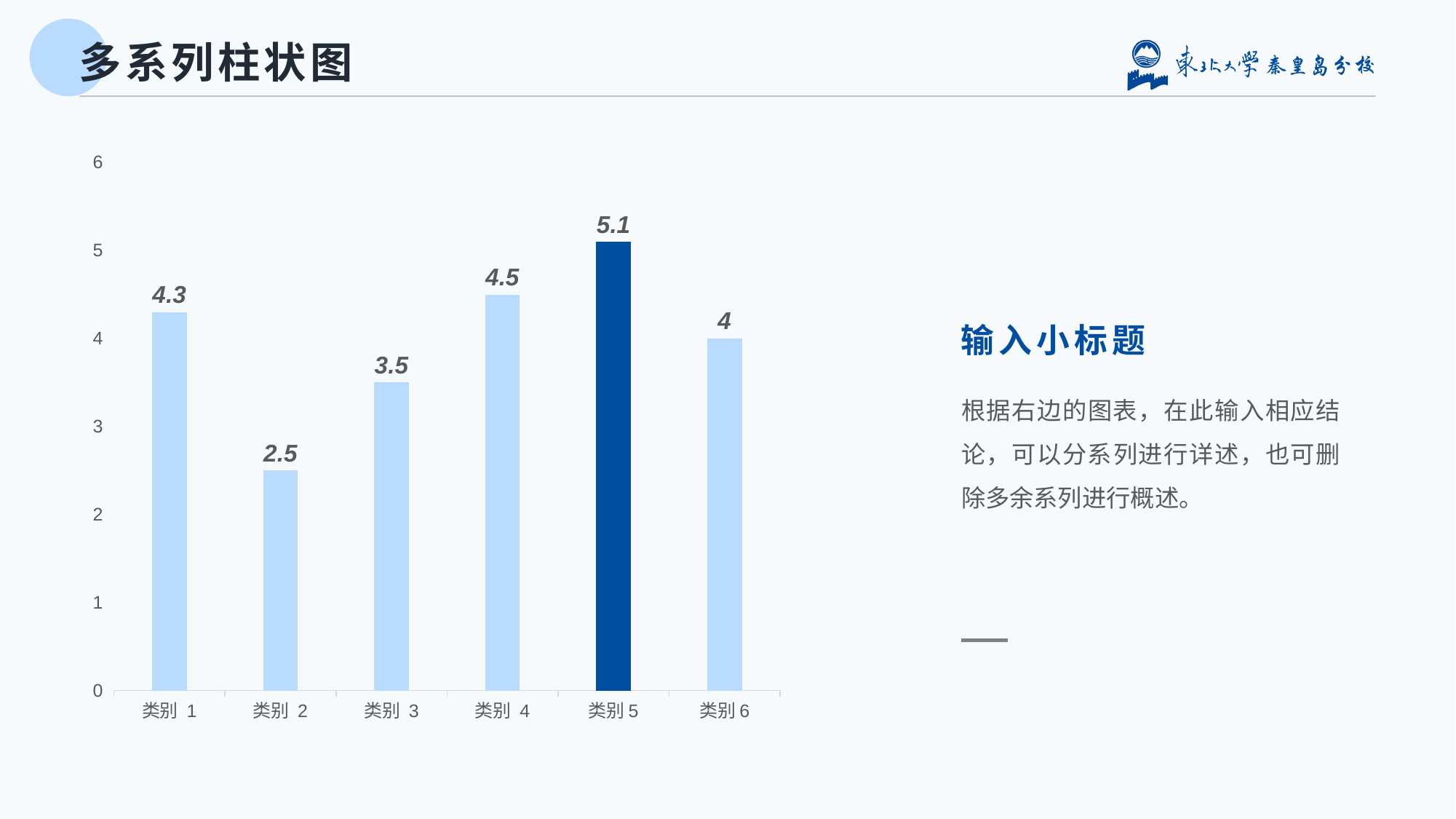

# 多系列柱状图

### Chart

| Category | 系列 1 |
|---|---|
| 类别 1 | 4.3 |
| 类别 2 | 2.5 |
| 类别 3 | 3.5 |
| 类别 4 | 4.5 |
| 类别5 | 5.1 |
| 类别6 | 4.0 |
输入小标题
根据右边的图表，在此输入相应结论，可以分系列进行详述，也可删除多余系列进行概述。